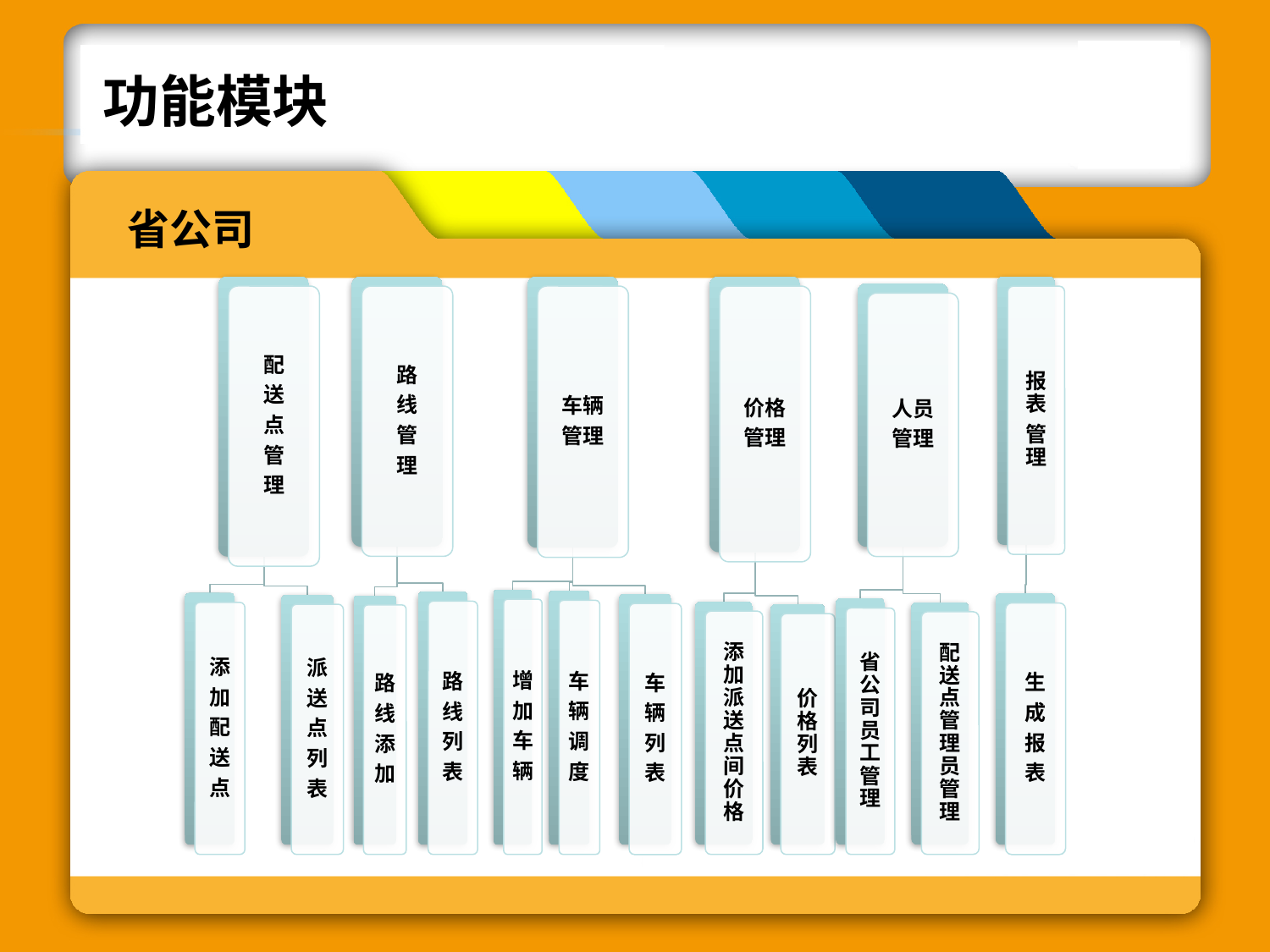

功能模块

省公司
配
送
点
管
理
添
加
配
送
点
派
送
点
列
表
路
线
管
理
路
线
添
加
路
线
列
表
车辆
管理
增
加
车
辆
车
辆
调
度
车
辆
列
表
价格
管理
添加派送点间价格
价格列表
人员
管理
省公司员工管理
配送点管理员管理
报表
管理
生
成
报
表